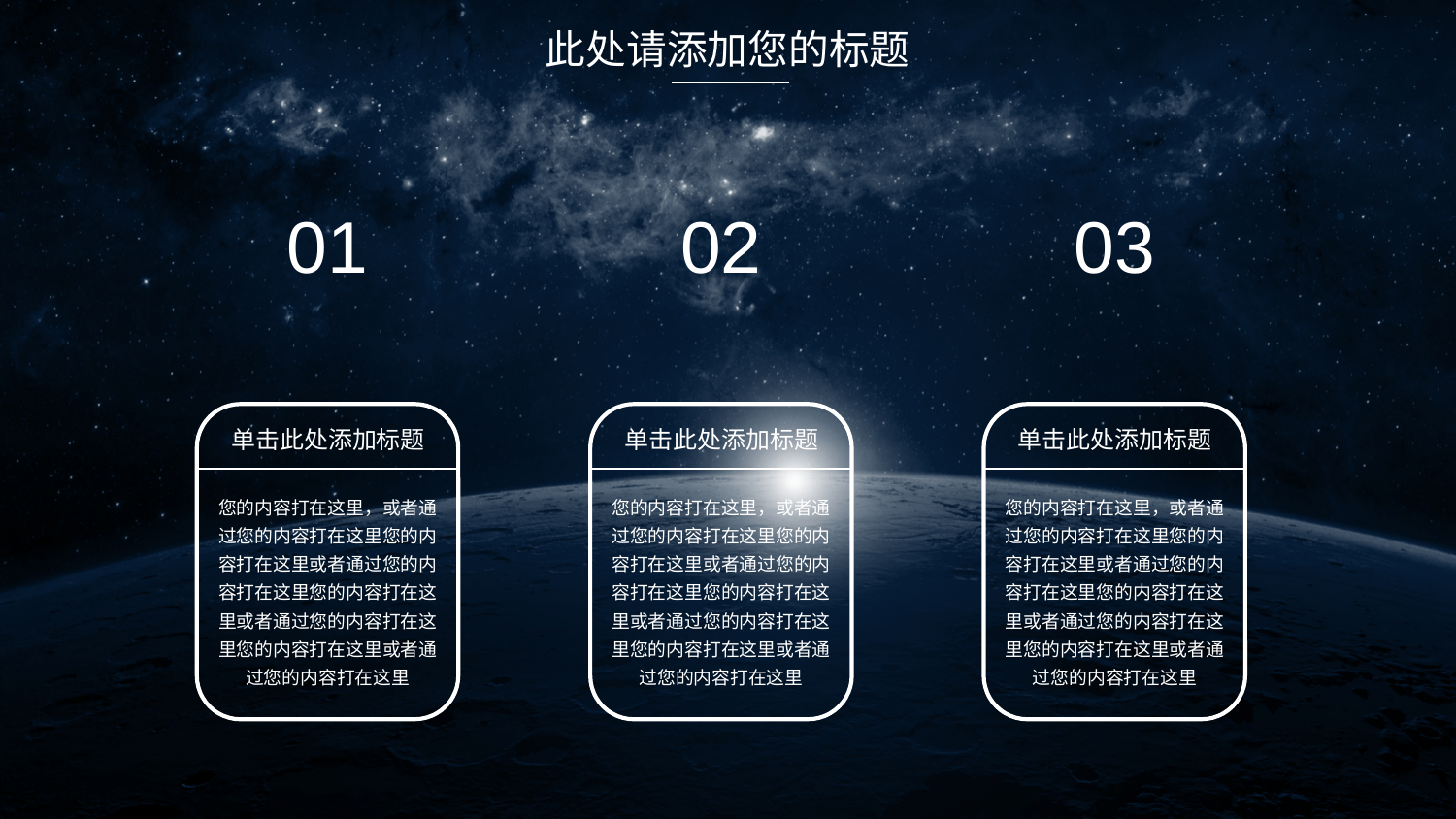

01
02
03

单击此处添加标题
单击此处添加标题
单击此处添加标题
您的内容打在这里，或者通过您的内容打在这里您的内容打在这里或者通过您的内容打在这里您的内容打在这里或者通过您的内容打在这里您的内容打在这里或者通过您的内容打在这里

您的内容打在这里，或者通过您的内容打在这里您的内容打在这里或者通过您的内容打在这里您的内容打在这里或者通过您的内容打在这里您的内容打在这里或者通过您的内容打在这里

您的内容打在这里，或者通过您的内容打在这里您的内容打在这里或者通过您的内容打在这里您的内容打在这里或者通过您的内容打在这里您的内容打在这里或者通过您的内容打在这里